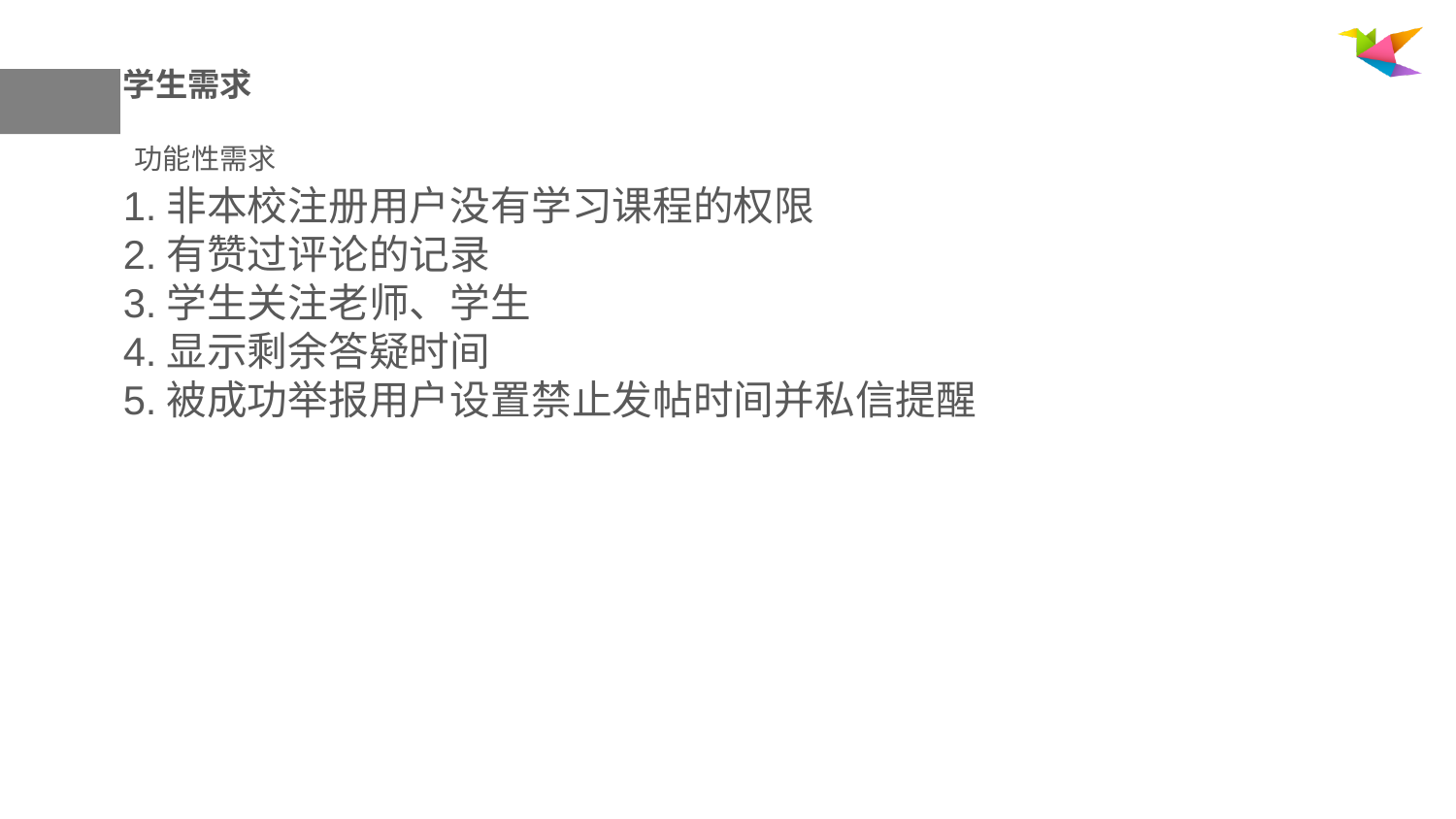

学生需求

功能性需求
1.非本校注册用户没有学习课程的权限
2.有赞过评论的记录
3.学生关注老师、学生
4.显示剩余答疑时间
5.被成功举报用户设置禁止发帖时间并私信提醒